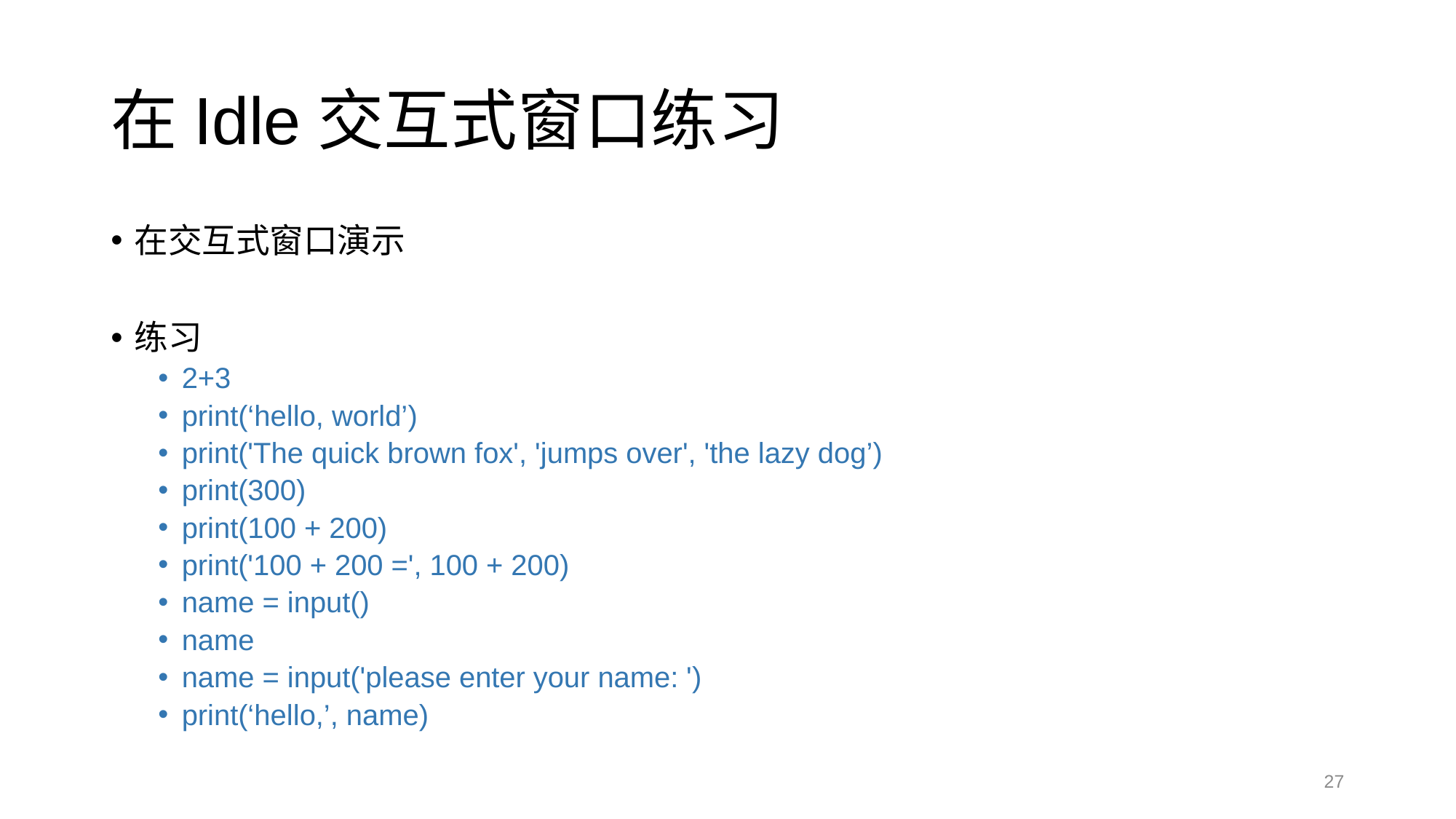

# 在Idle交互式窗口练习
在交互式窗口演示

练习
2+3
print(‘hello, world’)
print('The quick brown fox', 'jumps over', 'the lazy dog’)
print(300)
print(100 + 200)
print('100 + 200 =', 100 + 200)
name = input()
name
name = input('please enter your name: ')
print(‘hello,’, name)

27